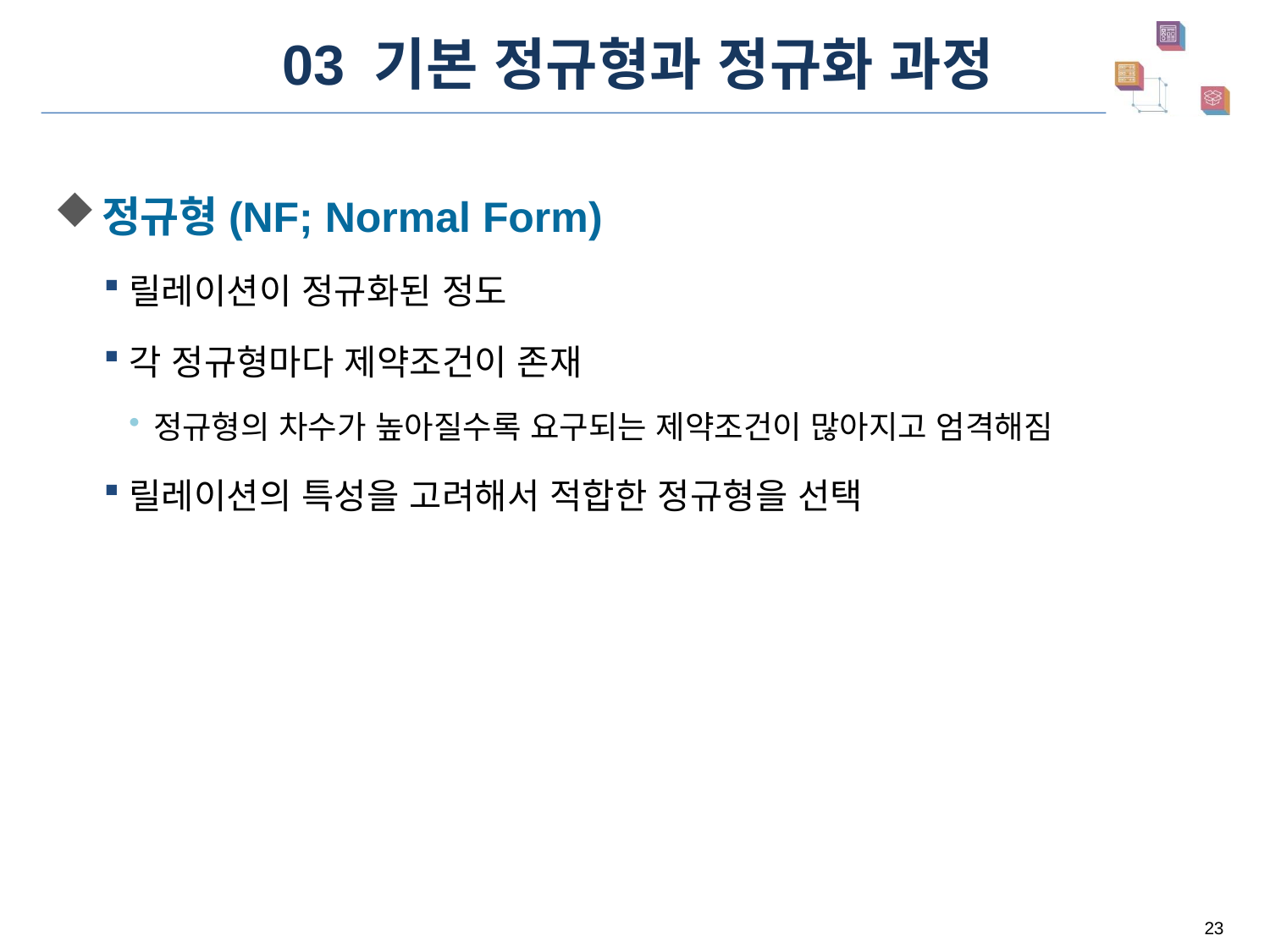

# 03 기본 정규형과 정규화 과정
정규형(NF; Normal Form)
릴레이션이 정규화된 정도
각 정규형마다 제약조건이 존재
정규형의 차수가 높아질수록 요구되는 제약조건이 많아지고 엄격해짐
릴레이션의 특성을 고려해서 적합한 정규형을 선택